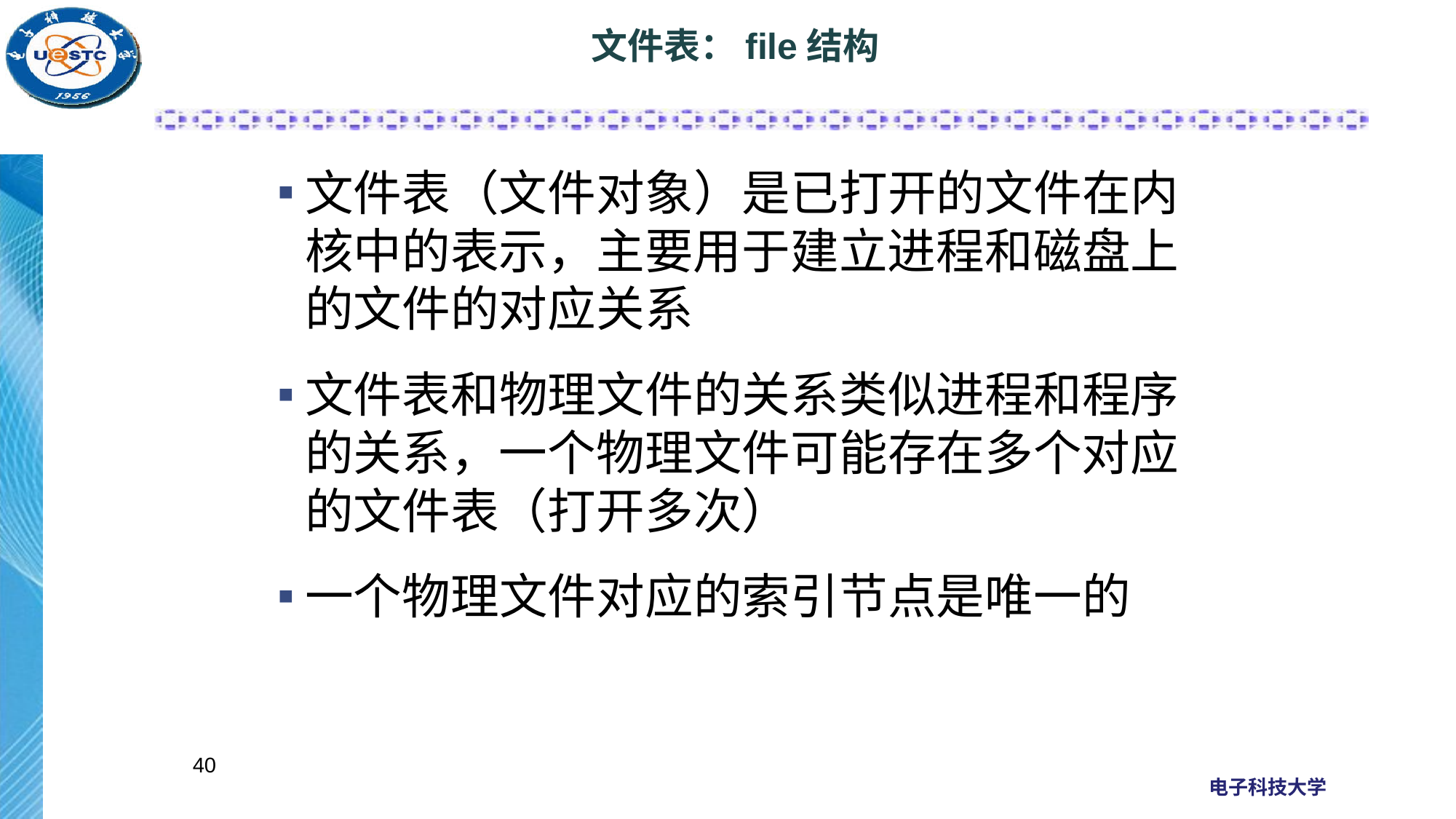

# 文件表：file结构
文件表（文件对象）是已打开的文件在内核中的表示，主要用于建立进程和磁盘上的文件的对应关系
文件表和物理文件的关系类似进程和程序的关系，一个物理文件可能存在多个对应的文件表（打开多次）
一个物理文件对应的索引节点是唯一的
40